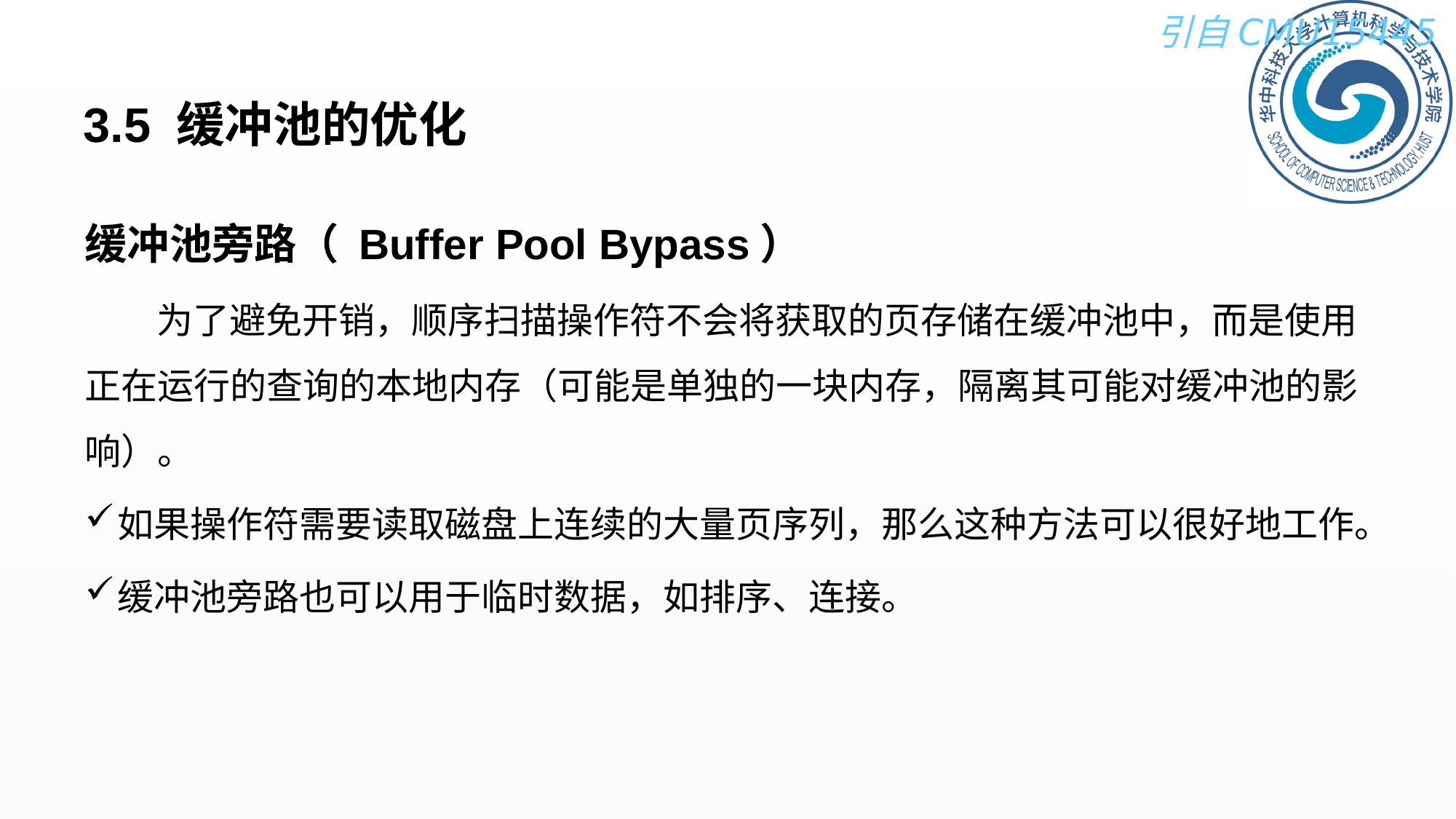

# 3.5 缓冲池的优化
缓冲池旁路（ Buffer Pool Bypass）
  为了避免开销，顺序扫描操作符不会将获取的页存储在缓冲池中，而是使用正在运行的查询的本地内存（可能是单独的一块内存，隔离其可能对缓冲池的影响）。
如果操作符需要读取磁盘上连续的大量页序列，那么这种方法可以很好地工作。
缓冲池旁路也可以用于临时数据，如排序、连接。

111